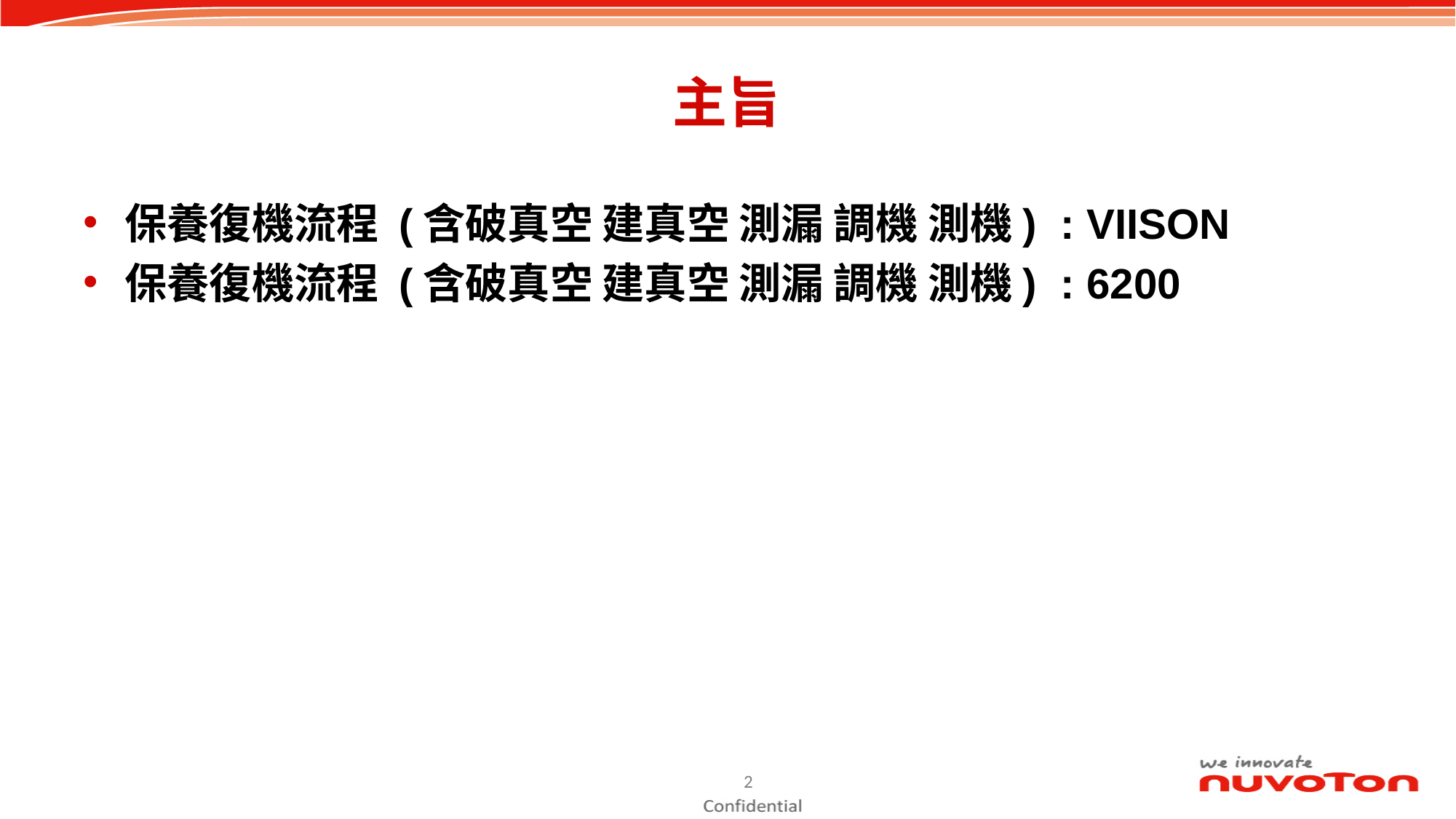

# 主旨
保養復機流程 (含破真空 建真空 測漏 調機 測機)  : VIISON
保養復機流程 (含破真空 建真空 測漏 調機 測機)  : 6200

2